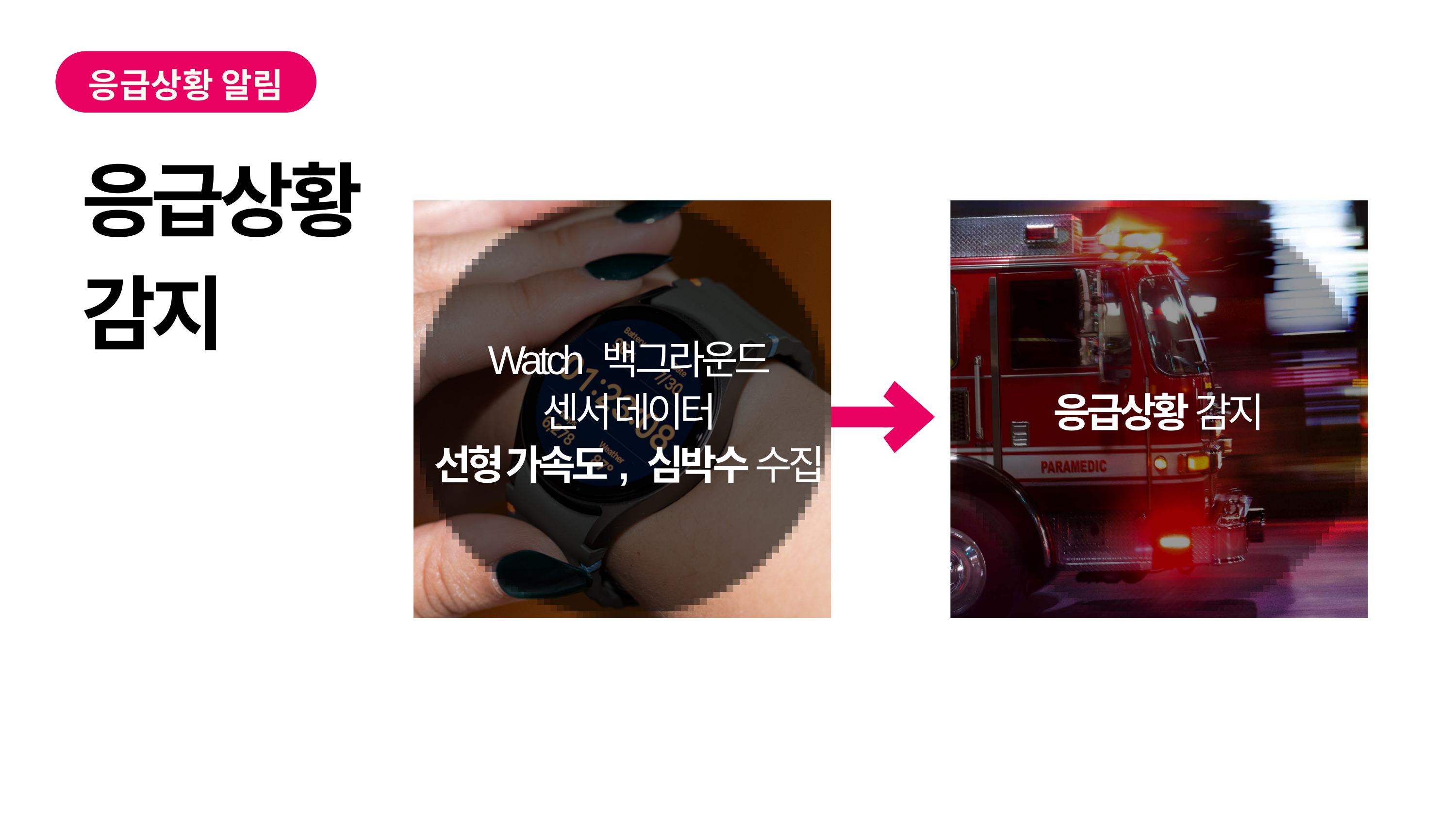

응급상황 알림
응급상황
감지

응급상황 감지

Watch 백그라운드
센서 데이터
선형 가속도, 심박수 수집